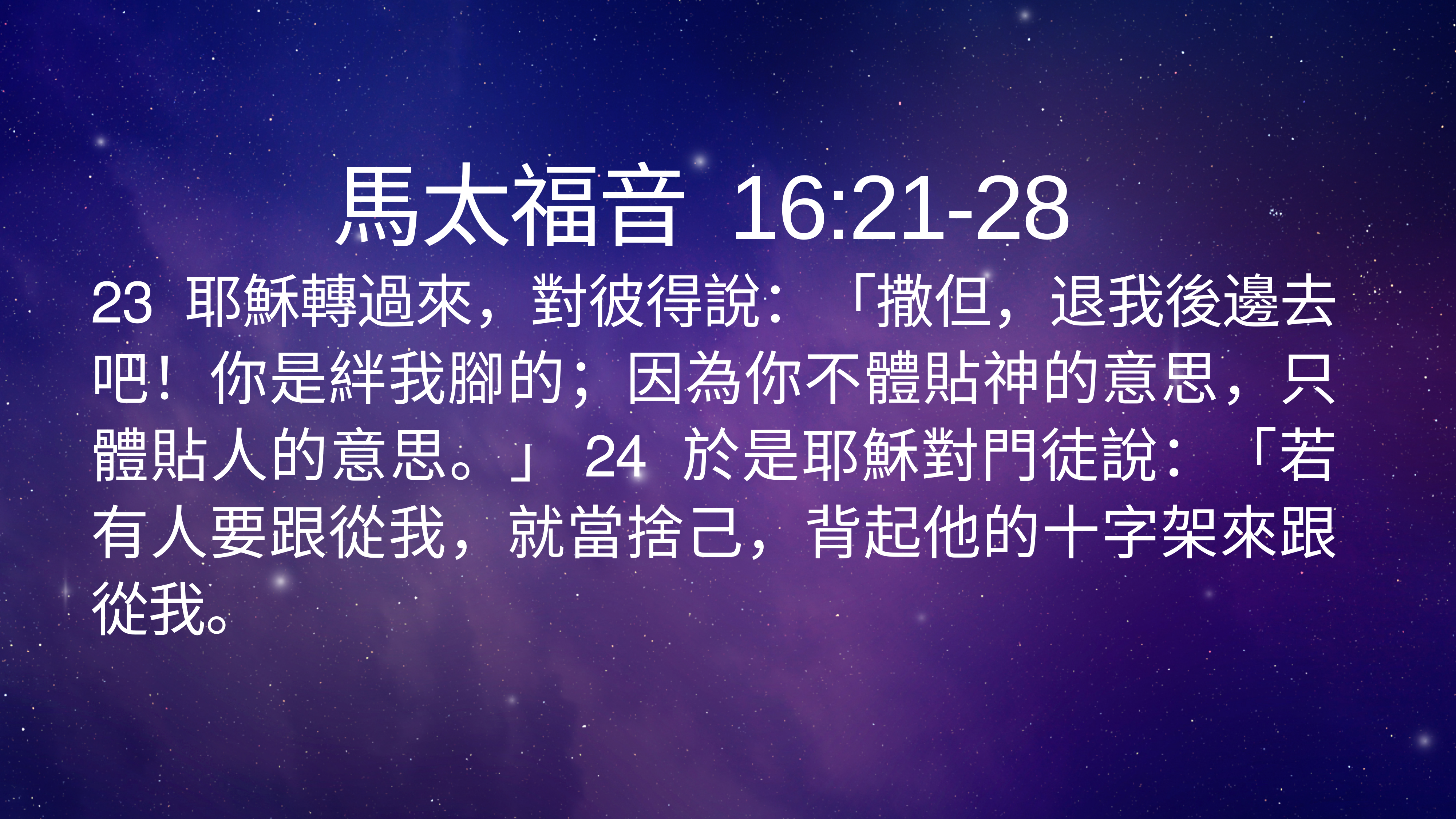

# 馬太福音 16:21-28
23 耶穌轉過來，對彼得說：「撒但，退我後邊去吧！你是絆我腳的；因為你不體貼神的意思，只體貼人的意思。」24 於是耶穌對門徒說：「若有人要跟從我，就當捨己，背起他的十字架來跟從我。